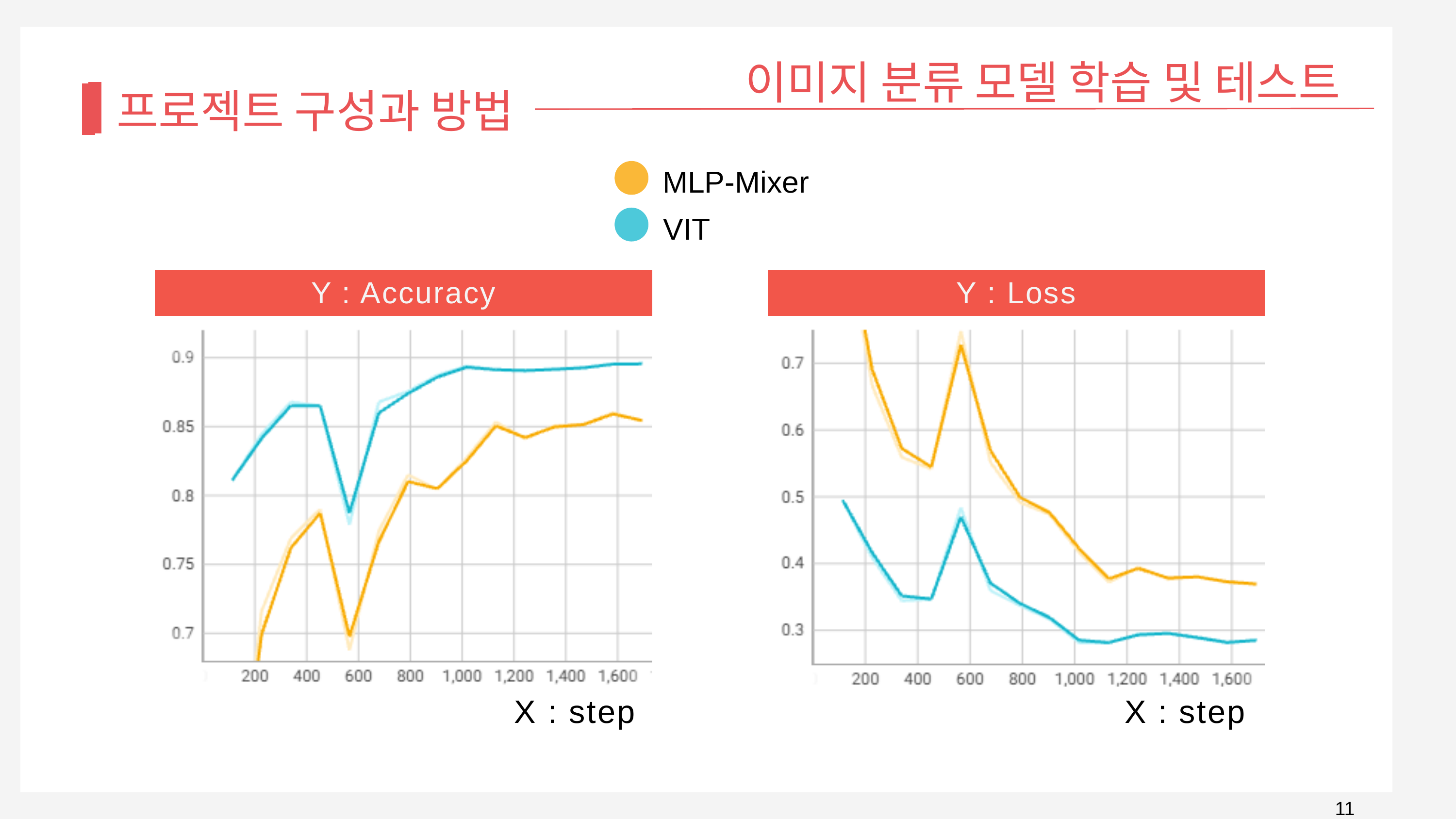

이미지 분류 모델 학습 및 테스트
프로젝트 구성과 방법

MLP-Mixer
VIT

Y : Accuracy

Y : Loss

X : step
X : step
11